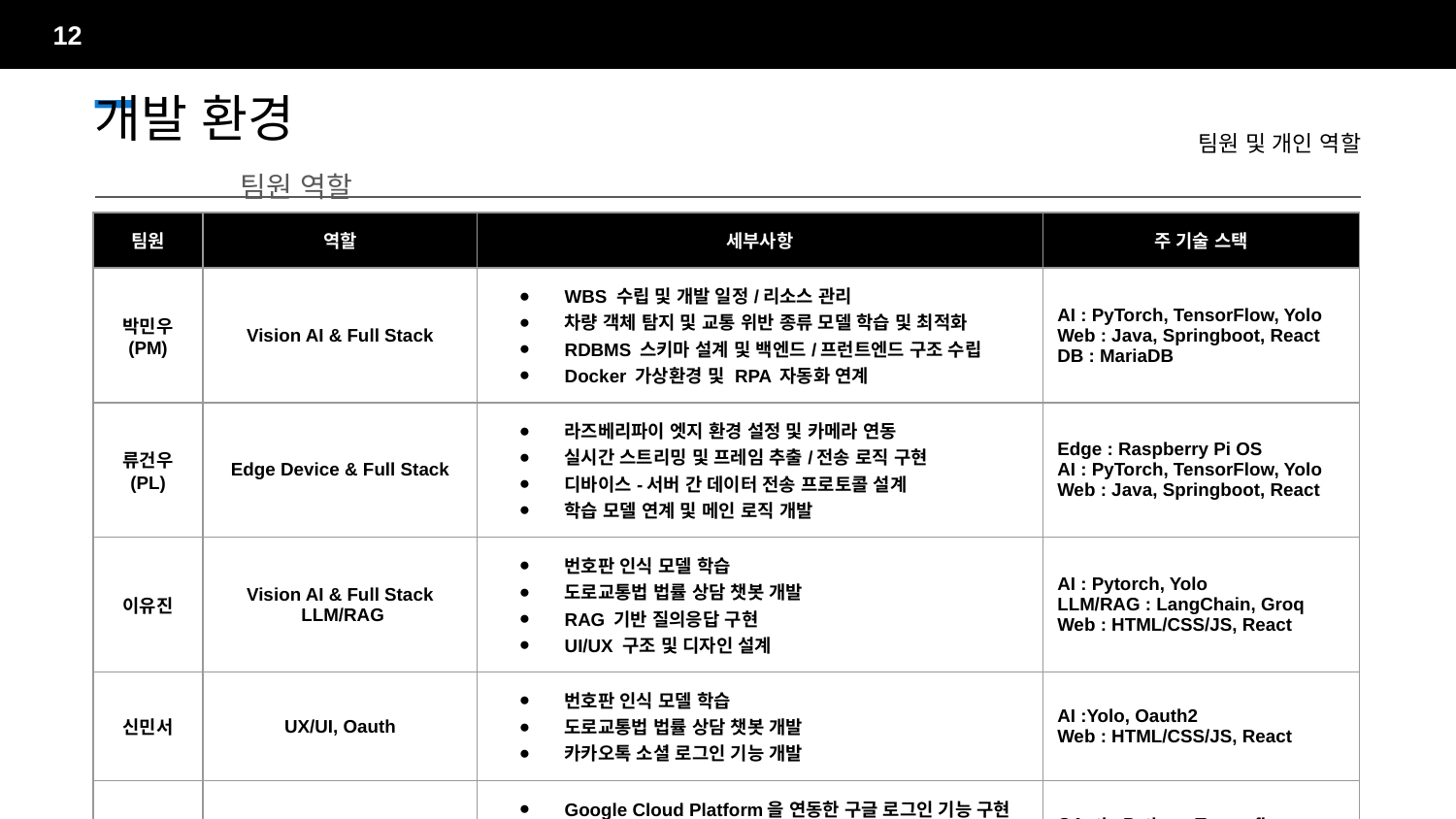

12

팀원 및 개인 역할
개발 환경		팀원 역할
| 팀원 | 역할 | 세부사항 | 주 기술 스택 |
| --- | --- | --- | --- |
| 박민우 (PM) | Vision AI & Full Stack | WBS 수립 및 개발 일정/리소스 관리 차량 객체 탐지 및 교통 위반 종류 모델 학습 및 최적화 RDBMS 스키마 설계 및 백엔드/프런트엔드 구조 수립 Docker 가상환경 및 RPA 자동화 연계 | AI : PyTorch, TensorFlow, Yolo Web : Java, Springboot, React DB : MariaDB |
| 류건우 (PL) | Edge Device & Full Stack | 라즈베리파이 엣지 환경 설정 및 카메라 연동 실시간 스트리밍 및 프레임 추출/전송 로직 구현 디바이스-서버 간 데이터 전송 프로토콜 설계 학습 모델 연계 및 메인 로직 개발 | Edge : Raspberry Pi OS AI : PyTorch, TensorFlow, Yolo Web : Java, Springboot, React |
| 이유진 | Vision AI & Full Stack LLM/RAG | 번호판 인식 모델 학습 도로교통법 법률 상담 챗봇 개발 RAG 기반 질의응답 구현 UI/UX 구조 및 디자인 설계 | AI : Pytorch, Yolo LLM/RAG : LangChain, Groq Web : HTML/CSS/JS, React |
| 신민서 | UX/UI, Oauth | 번호판 인식 모델 학습 도로교통법 법률 상담 챗봇 개발 카카오톡 소셜 로그인 기능 개발 | AI :Yolo, Oauth2 Web : HTML/CSS/JS, React |
| 권민지 | Oauth, Audio AI, UI Design | Google Cloud Platform을 연동한 구글 로그인 기능 구현 OpenWakeWord를 활용한 음성 감지 CNN 모델 구축 리액트(React) 컴포넌트 구조 기반 신고서 상세 정보 개발 | OAuth, Python, Tensorflow, React, JavaScript |